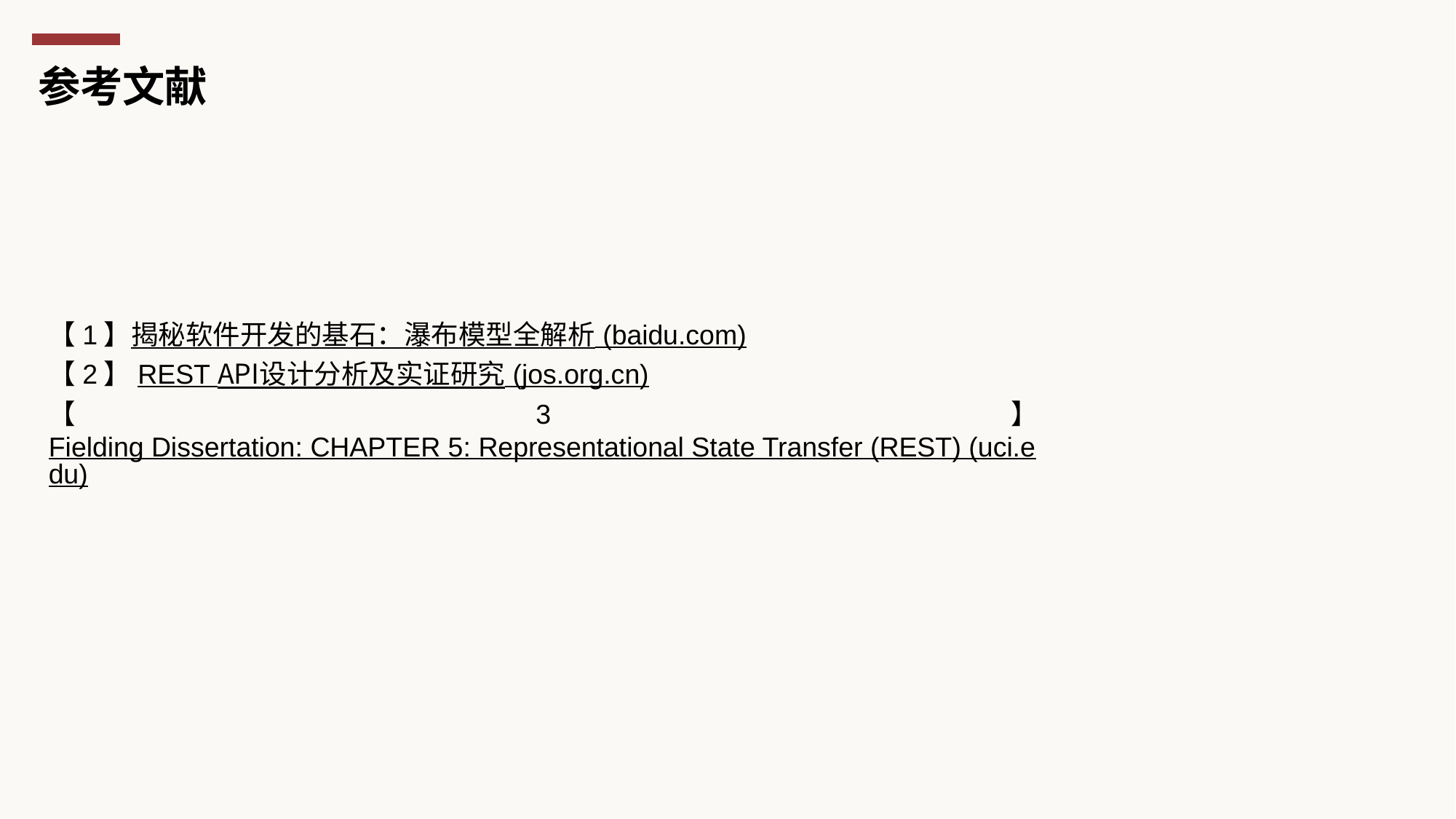

参考文献
【1】揭秘软件开发的基石：瀑布模型全解析 (baidu.com)
【2】REST API设计分析及实证研究 (jos.org.cn)
【3】Fielding Dissertation: CHAPTER 5: Representational State Transfer (REST) (uci.edu)